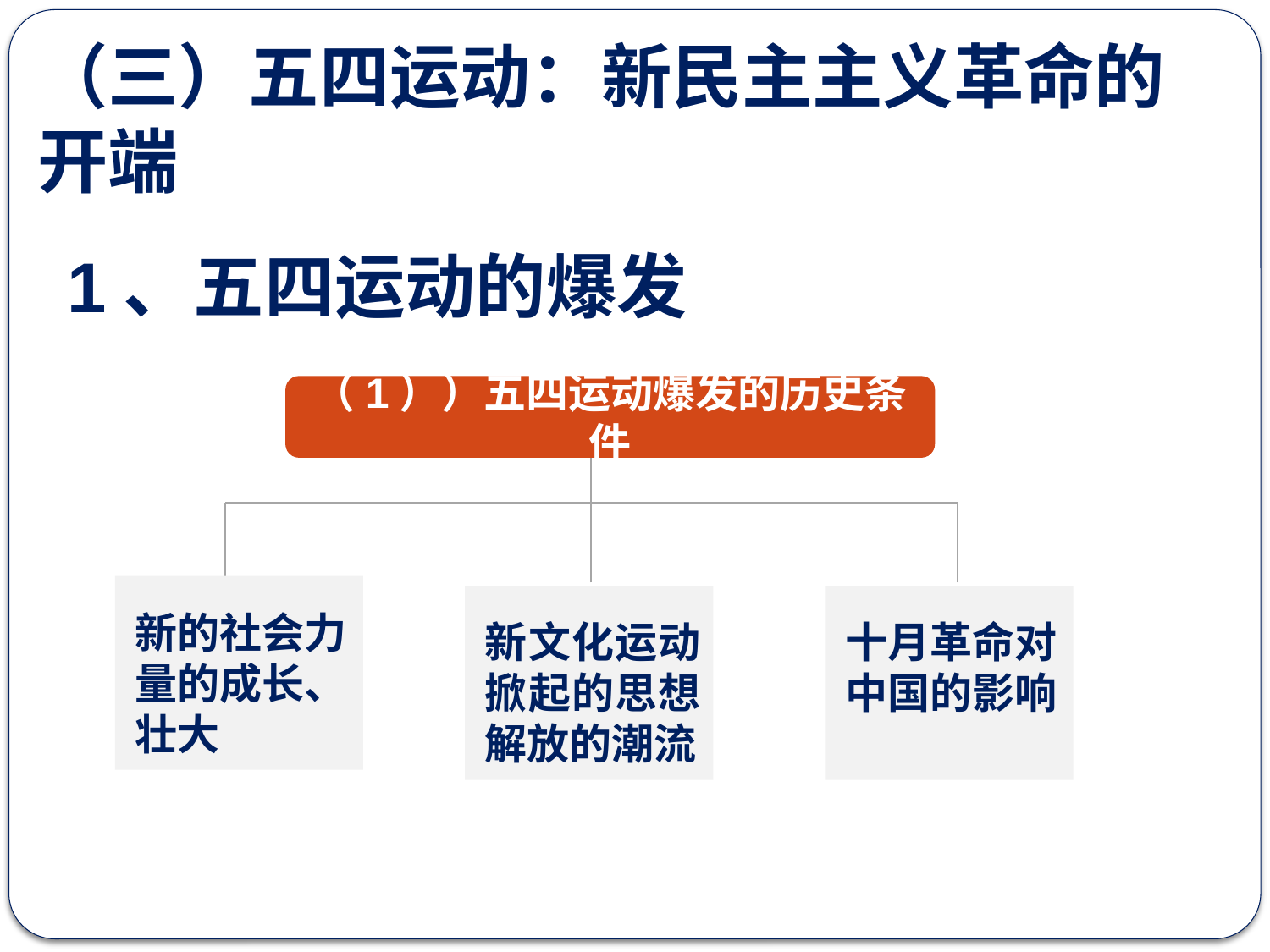

（三）五四运动：新民主主义革命的开端
1、五四运动的爆发
（1））五四运动爆发的历史条件
新的社会力量的成长、壮大
新文化运动掀起的思想解放的潮流

十月革命对中国的影响